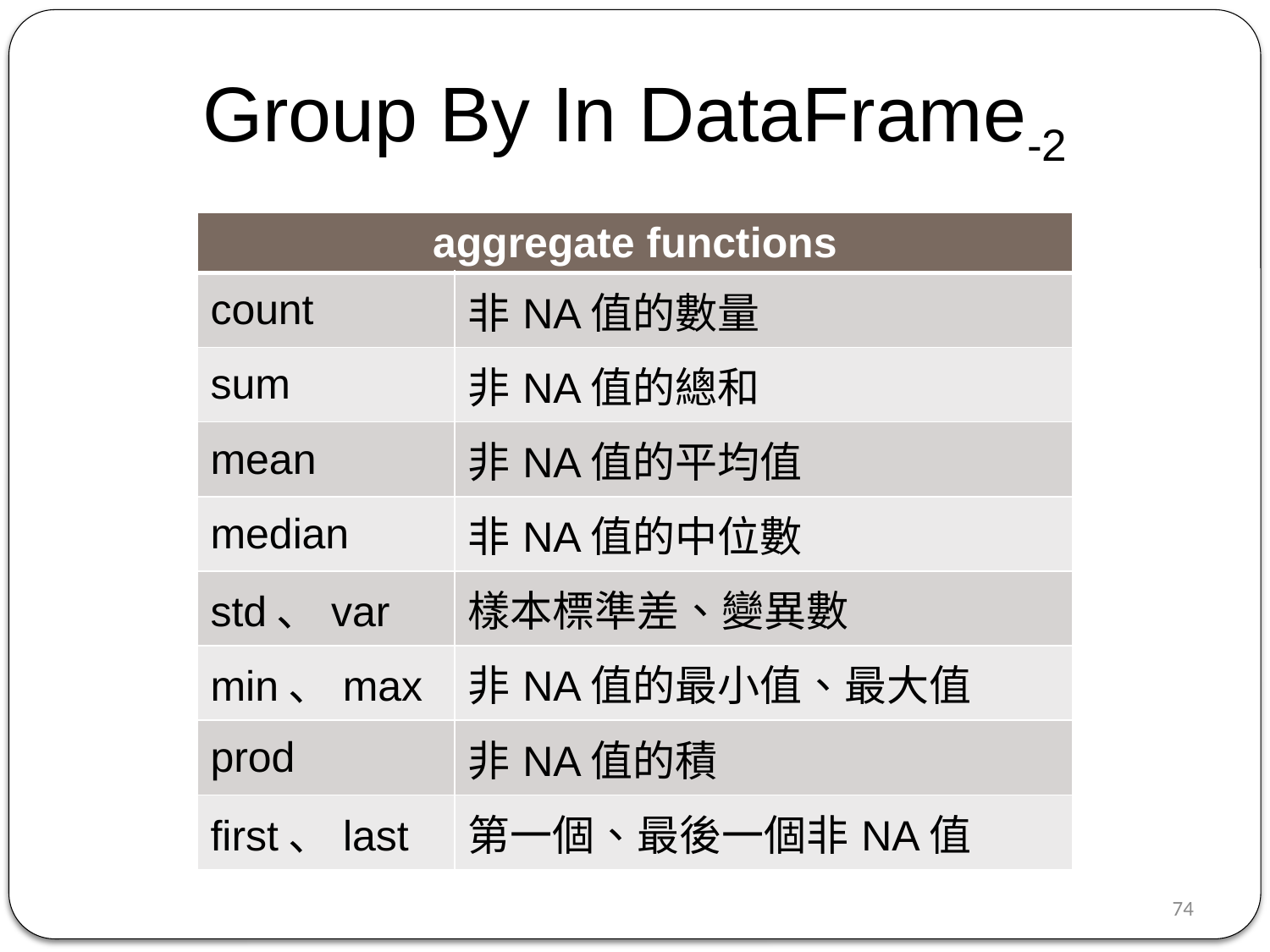

Group By In DataFrame-2

| aggregate functions |  |
| --- | --- |
| count | 非NA值的數量 |
| sum | 非NA值的總和 |
| mean | 非NA值的平均值 |
| median | 非NA值的中位數 |
| std、var | 樣本標準差、變異數 |
| min、max | 非NA值的最小值、最大值 |
| prod | 非NA值的積 |
| first、last | 第一個、最後一個非NA值 |
74